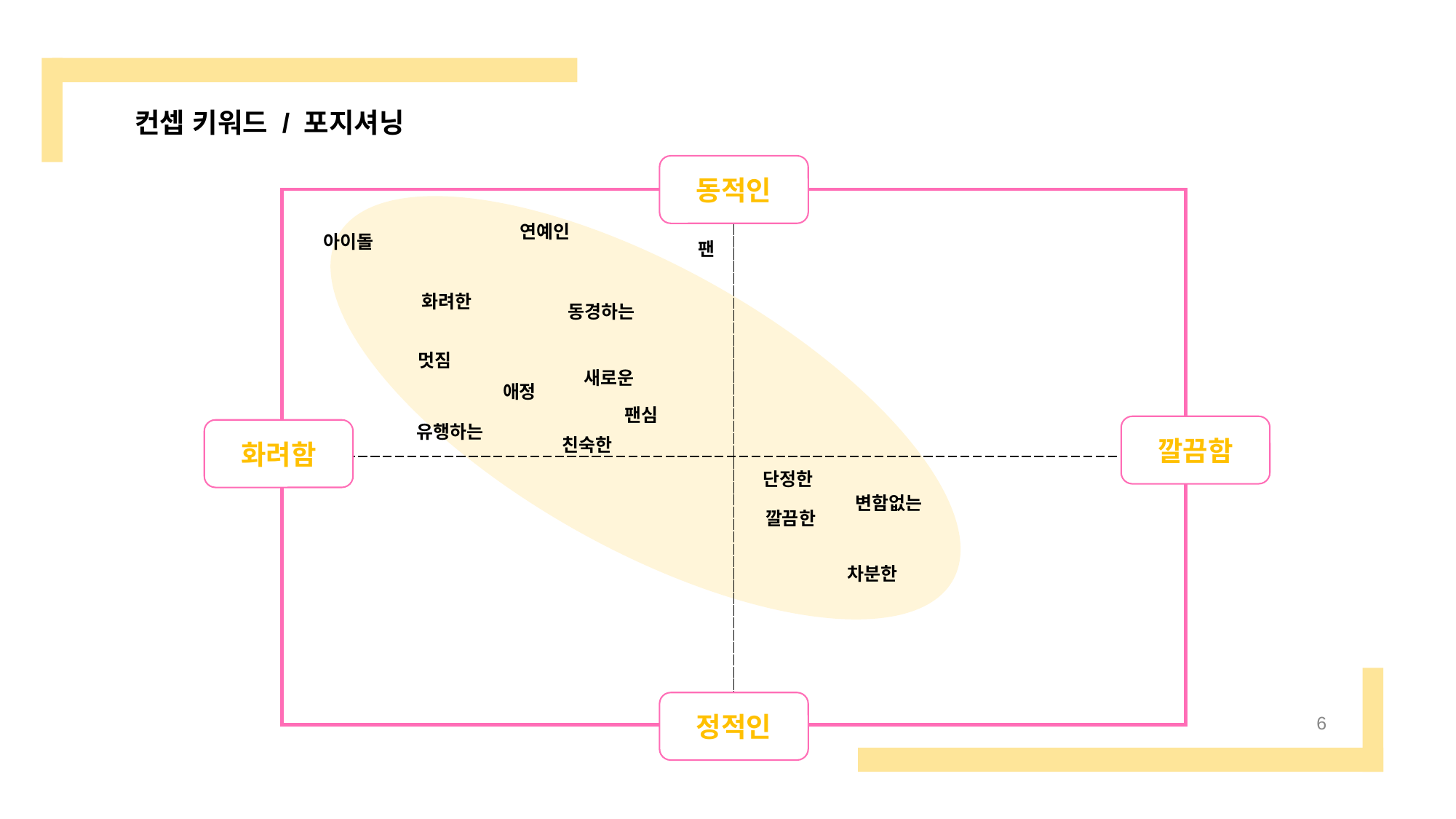

컨셉 키워드 / 포지셔닝
동적인

연예인
아이돌
팬

화려한
동경하는
멋짐
새로운
애정
팬심
유행하는
깔끔함
화려함
친숙한
단정한
변함없는
깔끔한
차분한

정적인
6